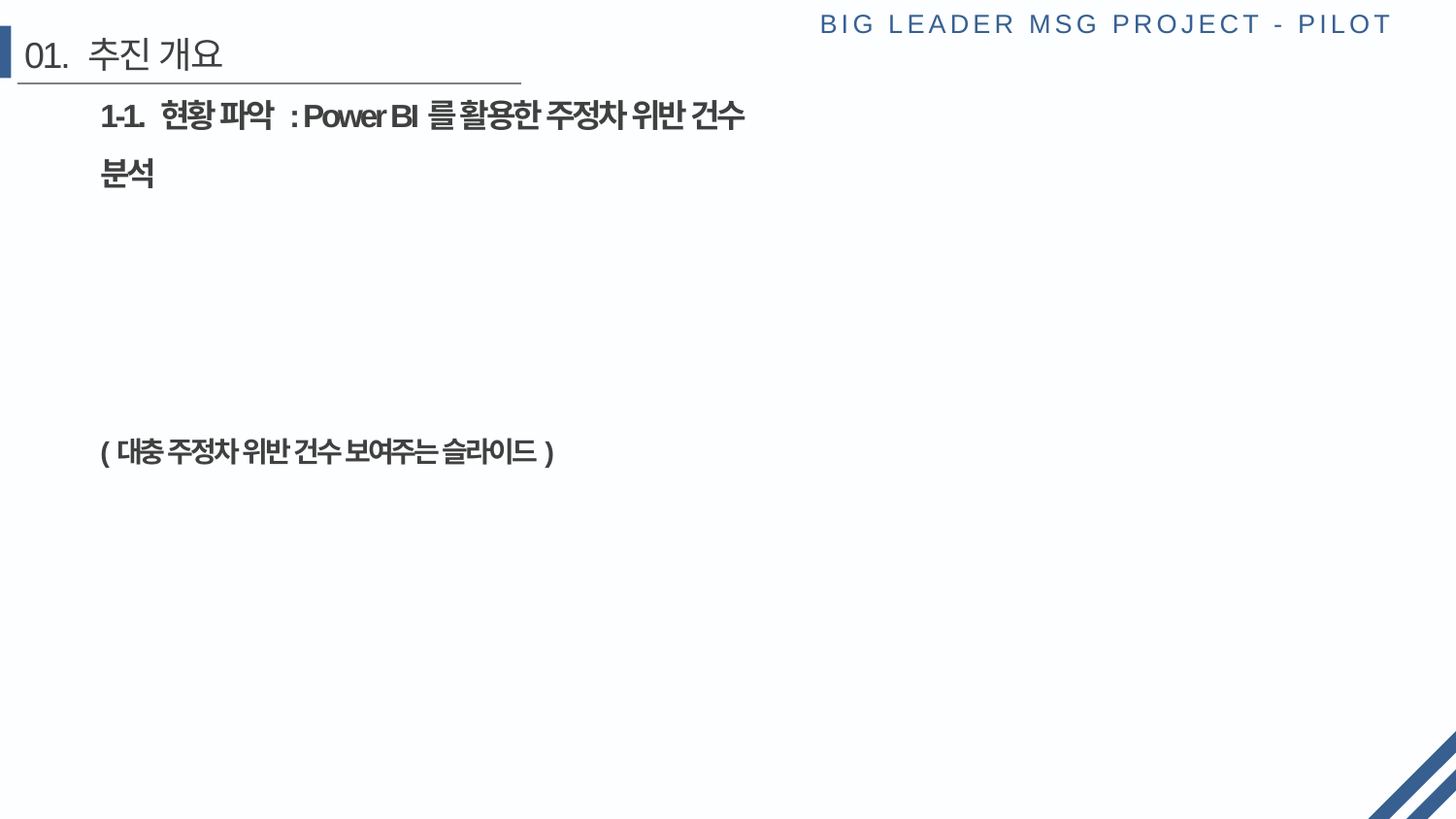

# 01. 추진 개요
1-1. 현황 파악 : Power BI를 활용한 주정차 위반 건수 분석
(대충 주정차 위반 건수 보여주는 슬라이드)